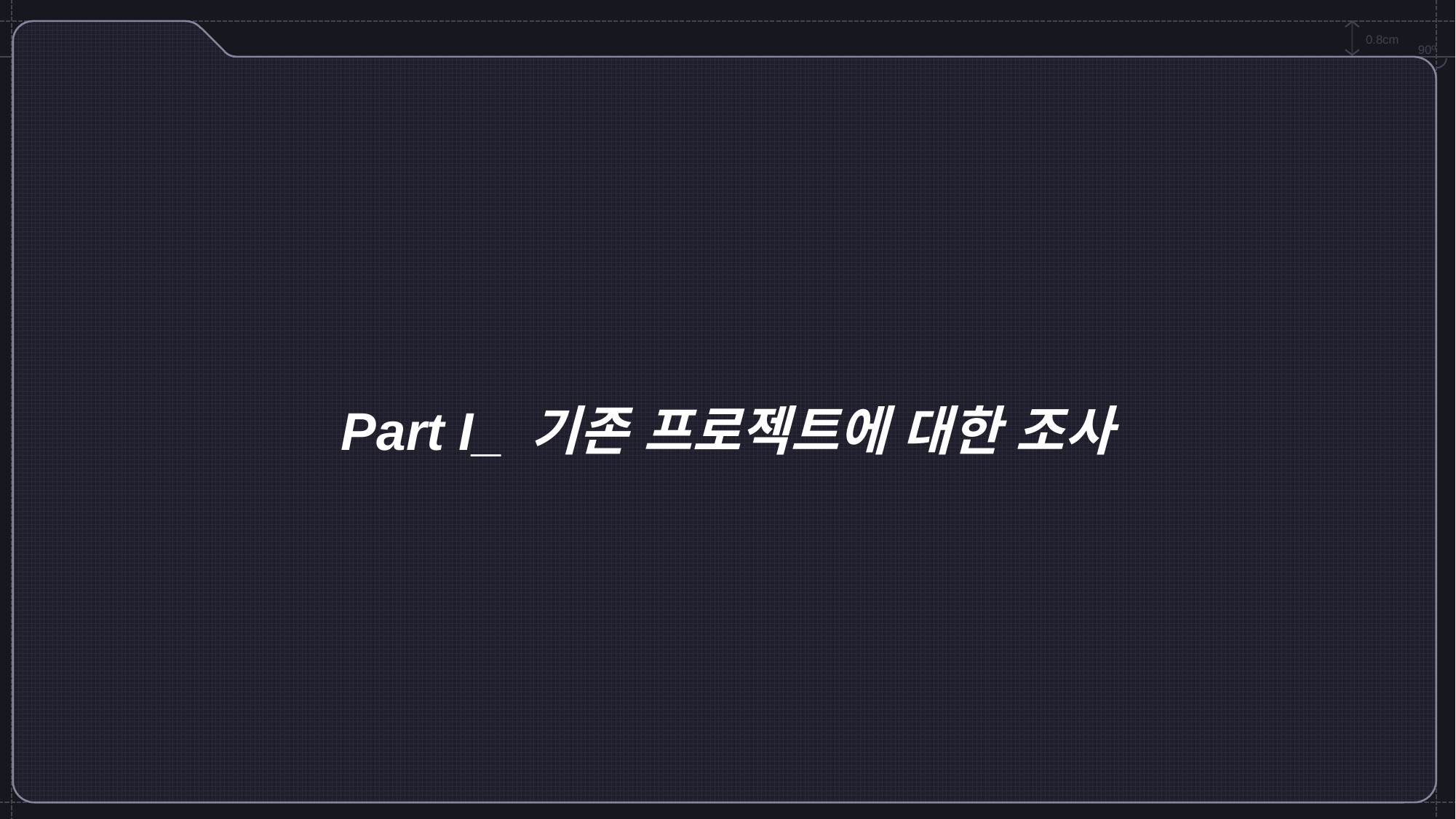

0.8cm
90º

Part I_ 기존 프로젝트에 대한 조사